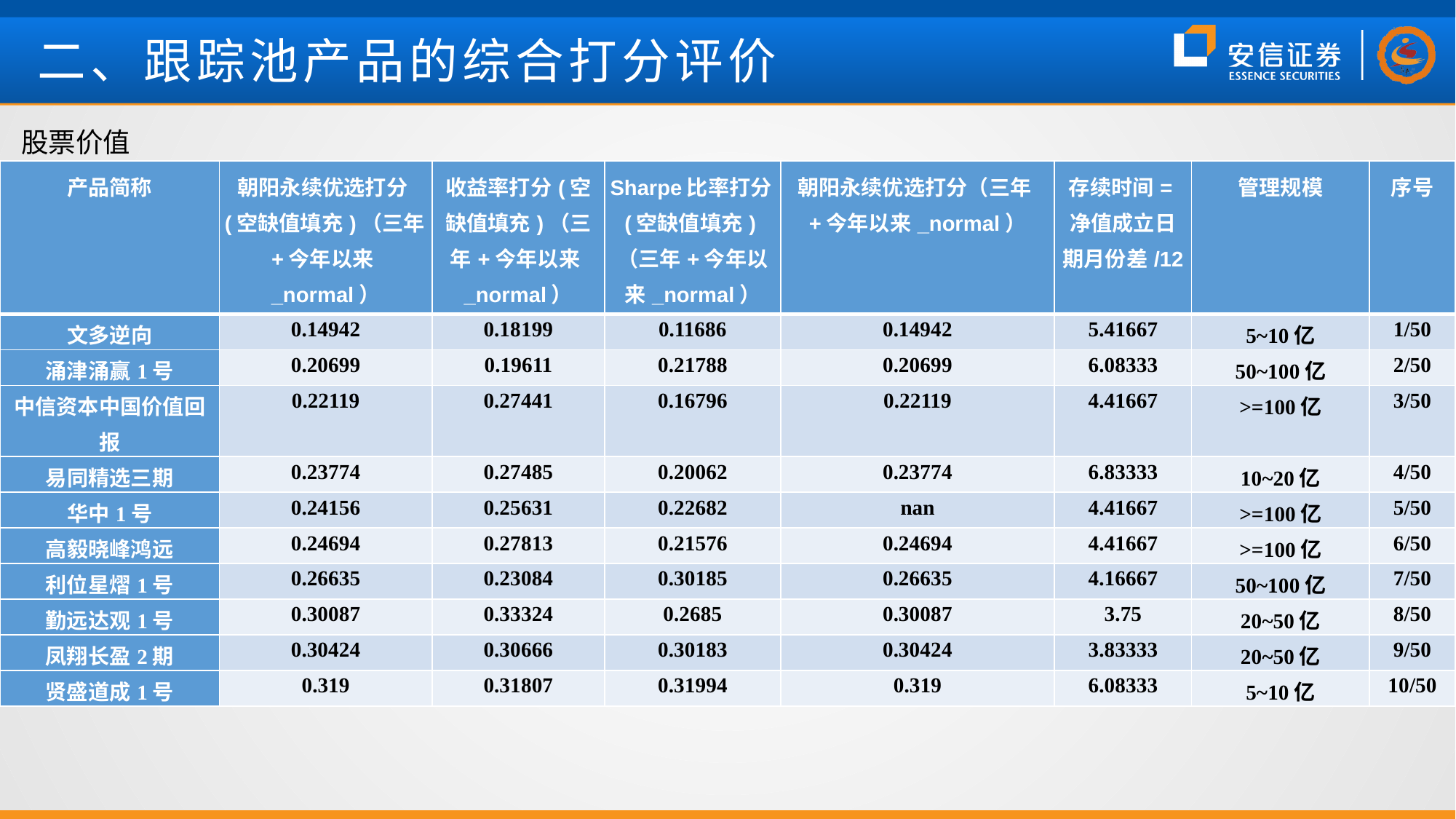

二、跟踪池产品的综合打分评价
股票价值
| 产品简称 | 朝阳永续优选打分(空缺值填充)（三年+今年以来\_normal） | 收益率打分(空缺值填充)（三年+今年以来\_normal） | Sharpe比率打分(空缺值填充)（三年+今年以来\_normal） | 朝阳永续优选打分（三年+今年以来\_normal） | 存续时间=净值成立日期月份差/12 | 管理规模 | 序号 |
| --- | --- | --- | --- | --- | --- | --- | --- |
| 文多逆向 | 0.14942 | 0.18199 | 0.11686 | 0.14942 | 5.41667 | 5~10亿 | 1/50 |
| 涌津涌赢1号 | 0.20699 | 0.19611 | 0.21788 | 0.20699 | 6.08333 | 50~100亿 | 2/50 |
| 中信资本中国价值回报 | 0.22119 | 0.27441 | 0.16796 | 0.22119 | 4.41667 | >=100亿 | 3/50 |
| 易同精选三期 | 0.23774 | 0.27485 | 0.20062 | 0.23774 | 6.83333 | 10~20亿 | 4/50 |
| 华中1号 | 0.24156 | 0.25631 | 0.22682 | nan | 4.41667 | >=100亿 | 5/50 |
| 高毅晓峰鸿远 | 0.24694 | 0.27813 | 0.21576 | 0.24694 | 4.41667 | >=100亿 | 6/50 |
| 利位星熠1号 | 0.26635 | 0.23084 | 0.30185 | 0.26635 | 4.16667 | 50~100亿 | 7/50 |
| 勤远达观1号 | 0.30087 | 0.33324 | 0.2685 | 0.30087 | 3.75 | 20~50亿 | 8/50 |
| 凤翔长盈2期 | 0.30424 | 0.30666 | 0.30183 | 0.30424 | 3.83333 | 20~50亿 | 9/50 |
| 贤盛道成1号 | 0.319 | 0.31807 | 0.31994 | 0.319 | 6.08333 | 5~10亿 | 10/50 |